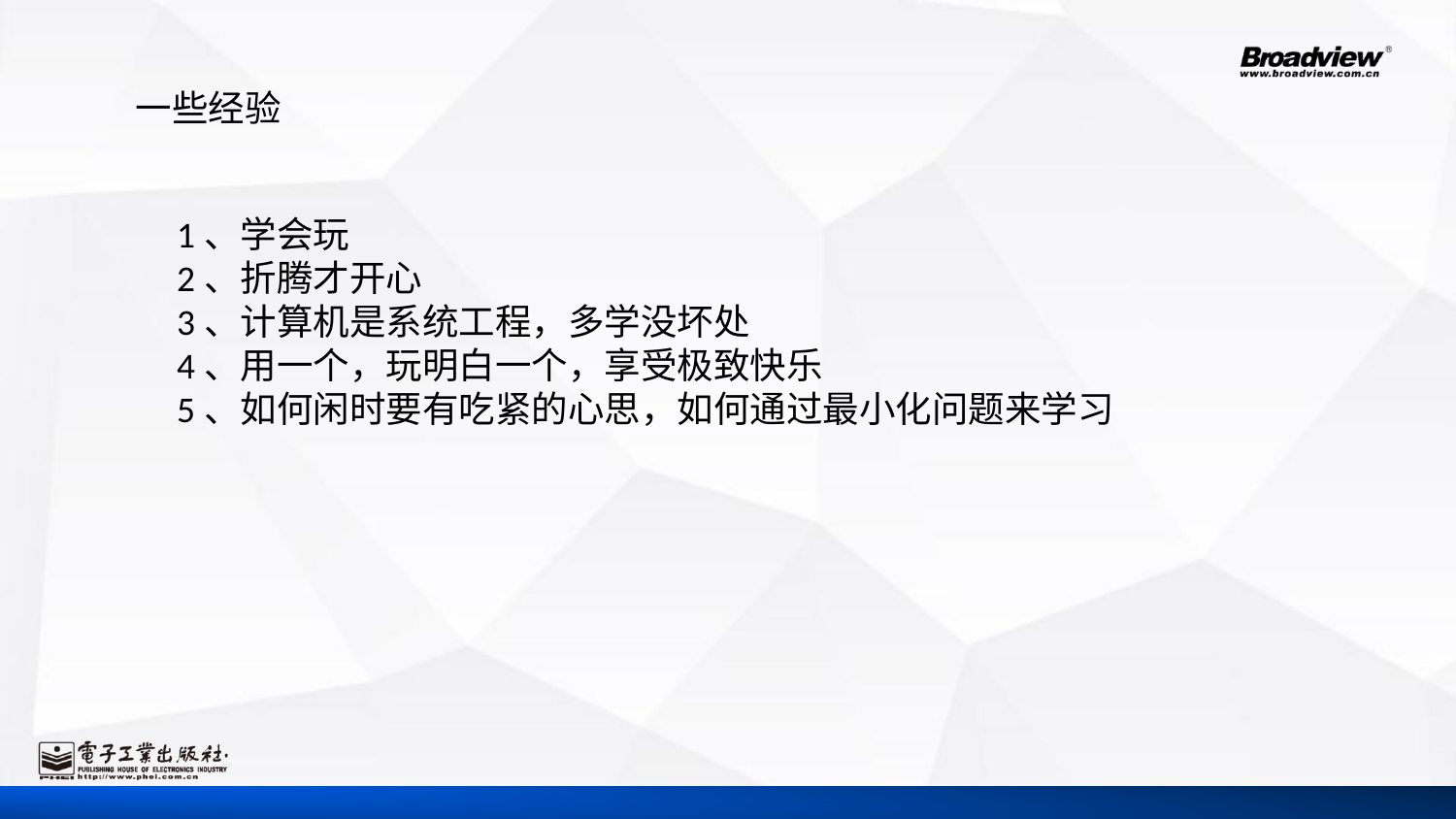

#
一些经验
1、学会玩
2、折腾才开心
3、计算机是系统工程，多学没坏处
4、用一个，玩明白一个，享受极致快乐
5、如何闲时要有吃紧的心思，如何通过最小化问题来学习